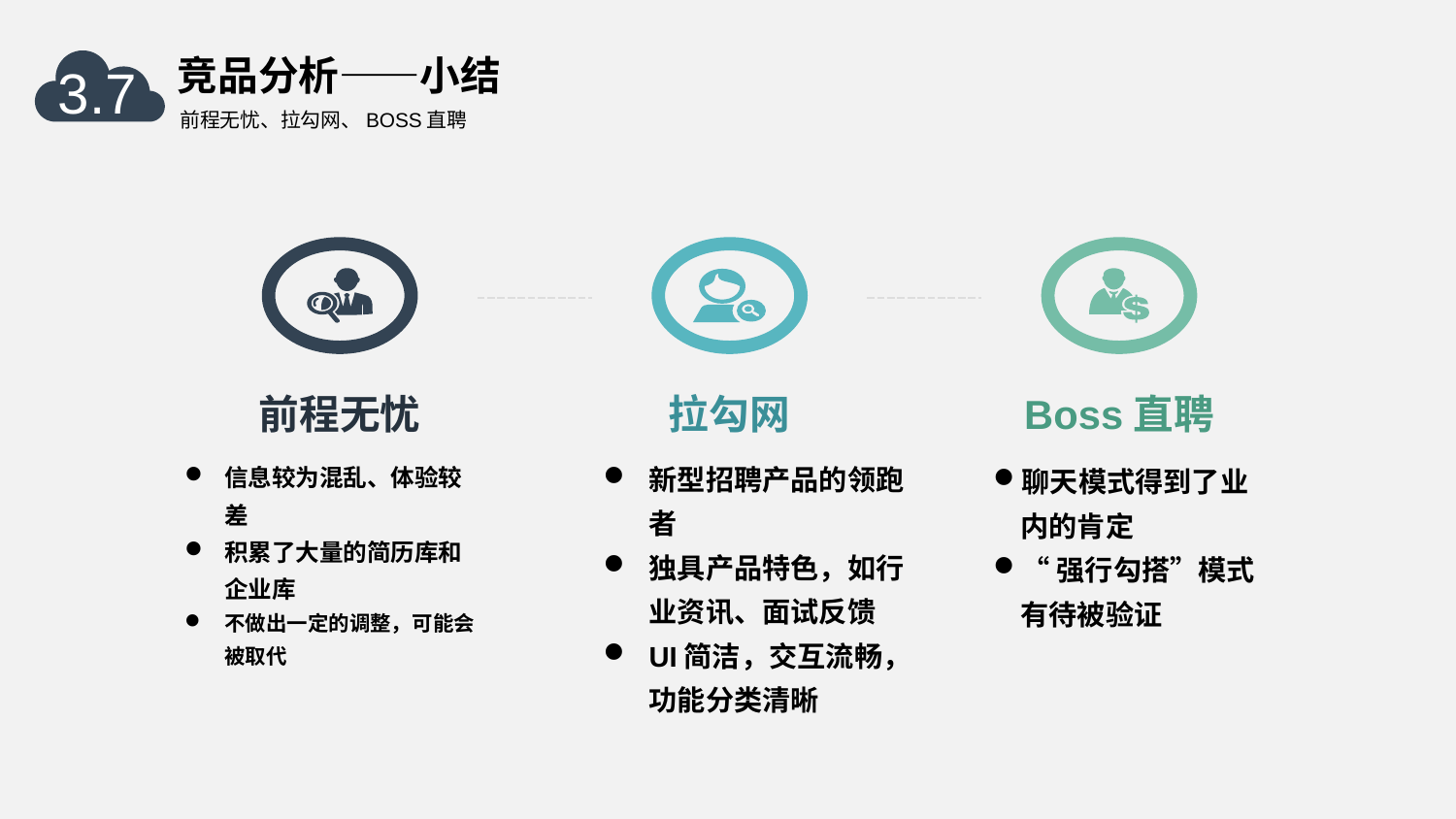

竞品分析——小结
前程无忧、拉勾网、BOSS直聘
3.7

前程无忧
拉勾网
Boss直聘
新型招聘产品的领跑者
独具产品特色，如行业资讯、面试反馈
UI简洁，交互流畅，功能分类清晰
聊天模式得到了业内的肯定
“强行勾搭”模式有待被验证

信息较为混乱、体验较差
积累了大量的简历库和企业库
不做出一定的调整，可能会被取代